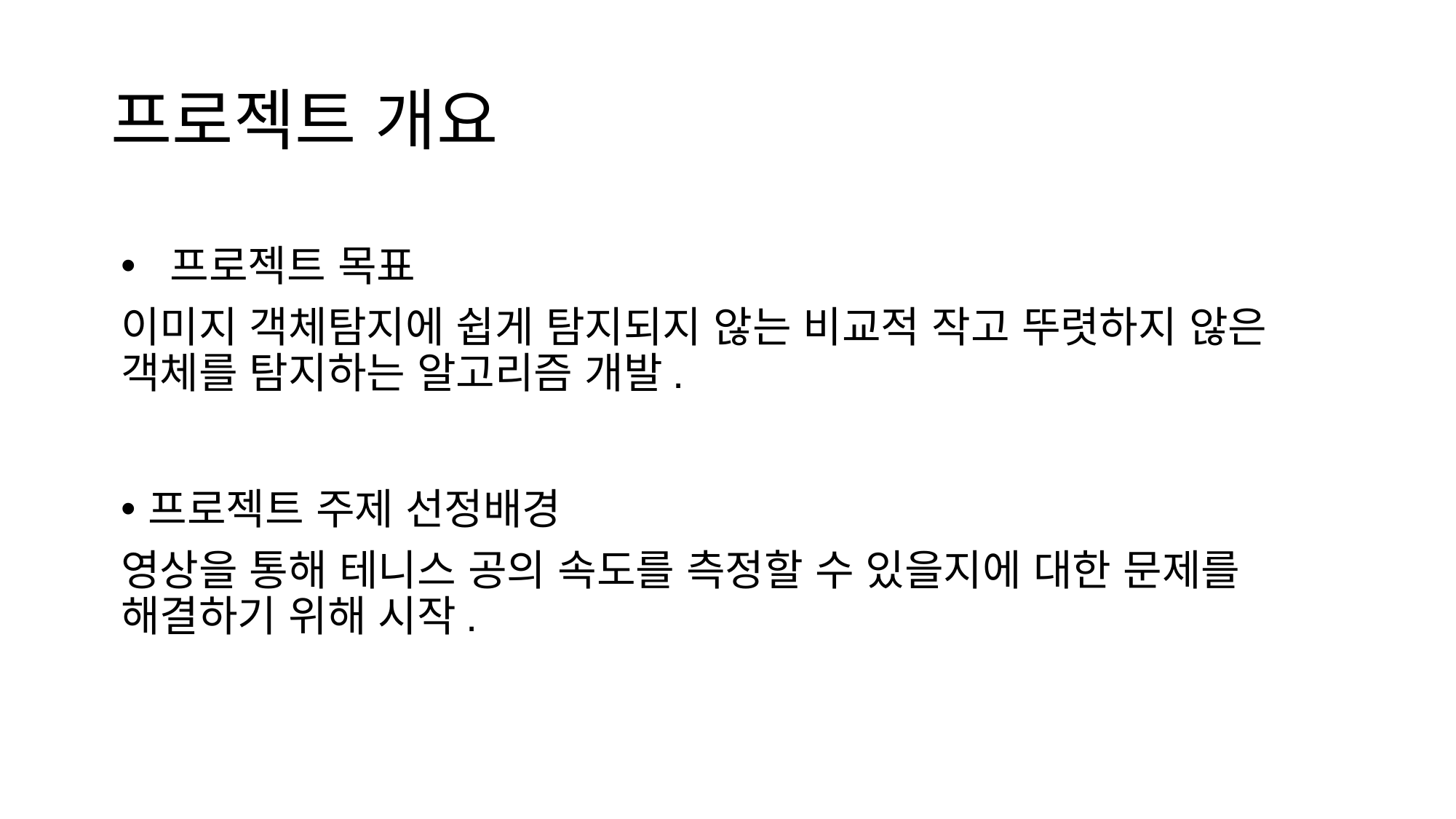

# 프로젝트 개요
 프로젝트 목표
이미지 객체탐지에 쉽게 탐지되지 않는 비교적 작고 뚜렷하지 않은 객체를 탐지하는 알고리즘 개발.
프로젝트 주제 선정배경
영상을 통해 테니스 공의 속도를 측정할 수 있을지에 대한 문제를 해결하기 위해 시작.